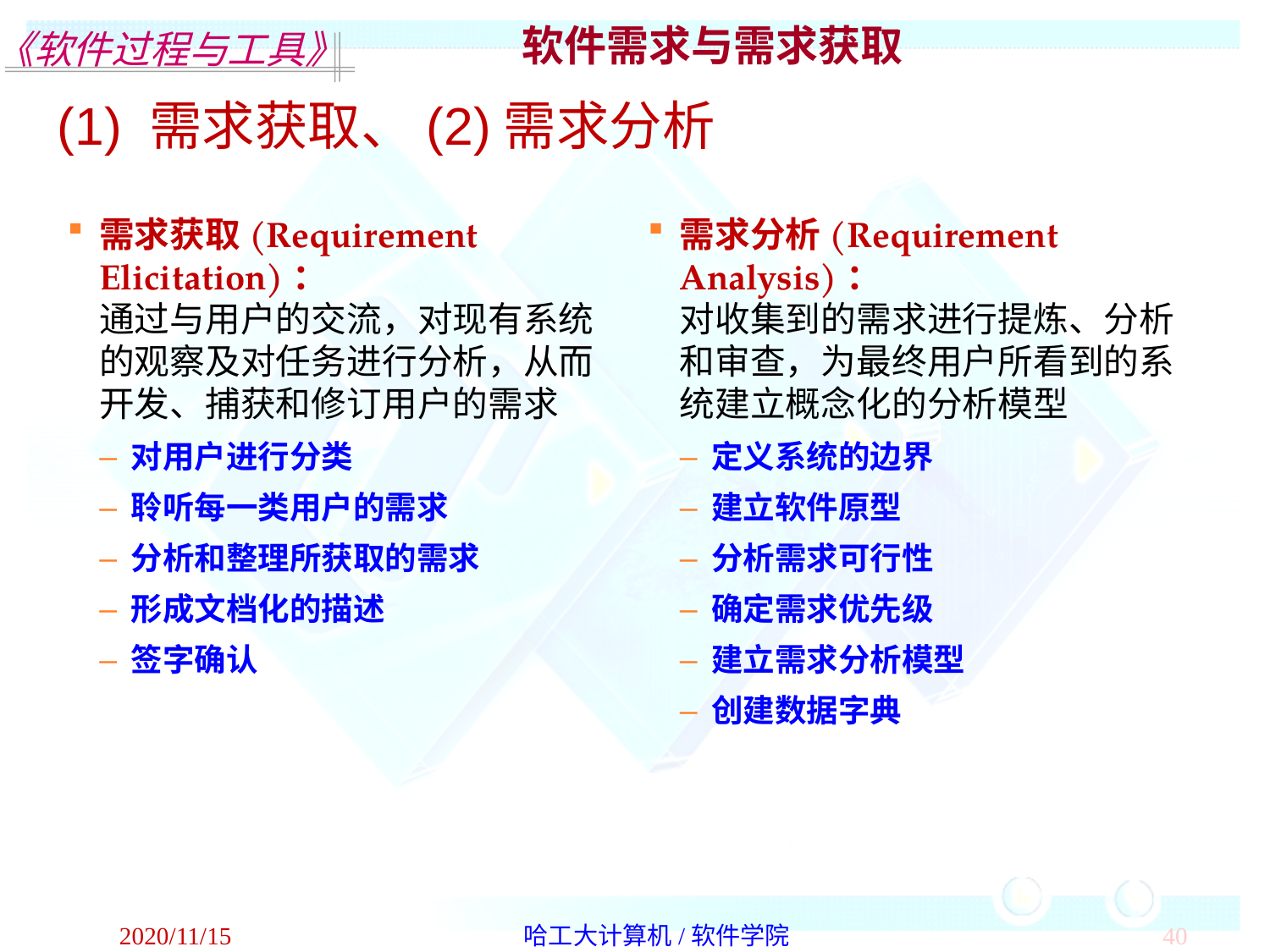

软件需求与需求获取
(1) 需求获取、(2)需求分析
需求获取(Requirement Elicitation)：
通过与用户的交流，对现有系统的观察及对任务进行分析，从而开发、捕获和修订用户的需求
对用户进行分类
聆听每一类用户的需求
分析和整理所获取的需求
形成文档化的描述
签字确认
需求分析(Requirement Analysis)：
对收集到的需求进行提炼、分析和审查，为最终用户所看到的系统建立概念化的分析模型
定义系统的边界
建立软件原型
分析需求可行性
确定需求优先级
建立需求分析模型
创建数据字典